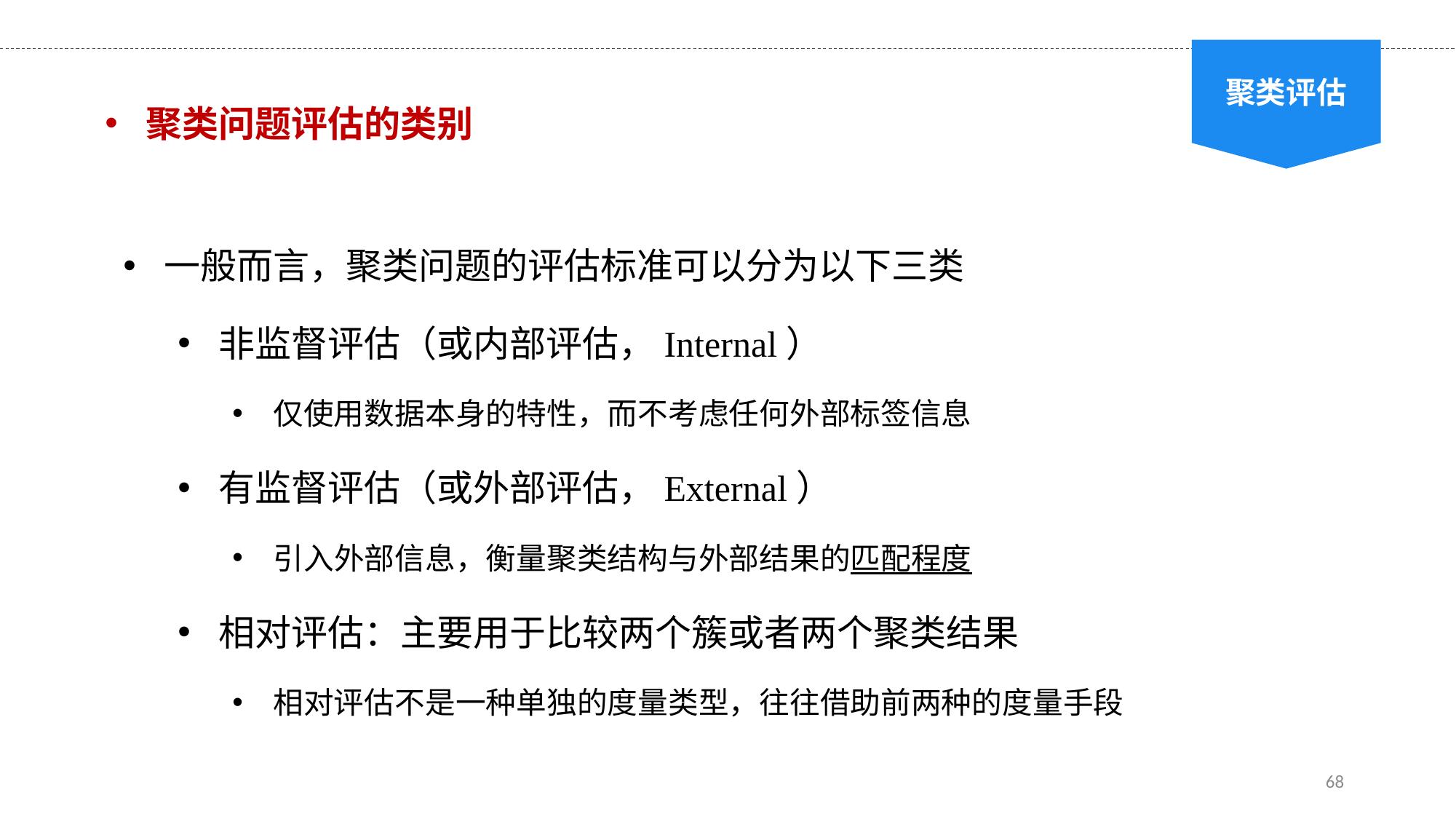

聚类评估
聚类问题评估的类别
一般而言，聚类问题的评估标准可以分为以下三类
非监督评估（或内部评估，Internal）
仅使用数据本身的特性，而不考虑任何外部标签信息
有监督评估（或外部评估，External）
引入外部信息，衡量聚类结构与外部结果的匹配程度
相对评估：主要用于比较两个簇或者两个聚类结果
相对评估不是一种单独的度量类型，往往借助前两种的度量手段
68